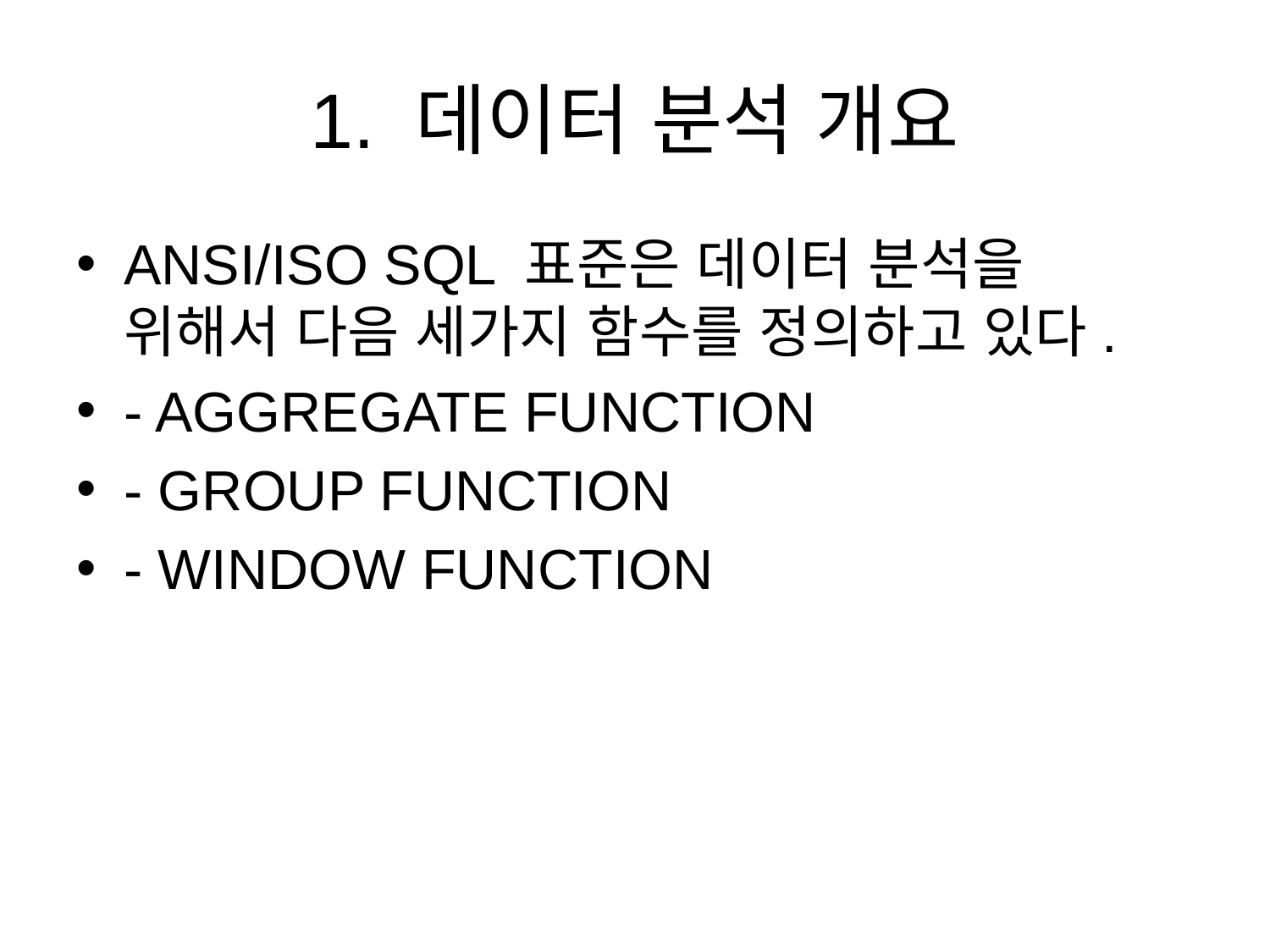

# 1. 데이터 분석 개요
ANSI/ISO SQL 표준은 데이터 분석을 위해서 다음 세가지 함수를 정의하고 있다.
- AGGREGATE FUNCTION
- GROUP FUNCTION
- WINDOW FUNCTION